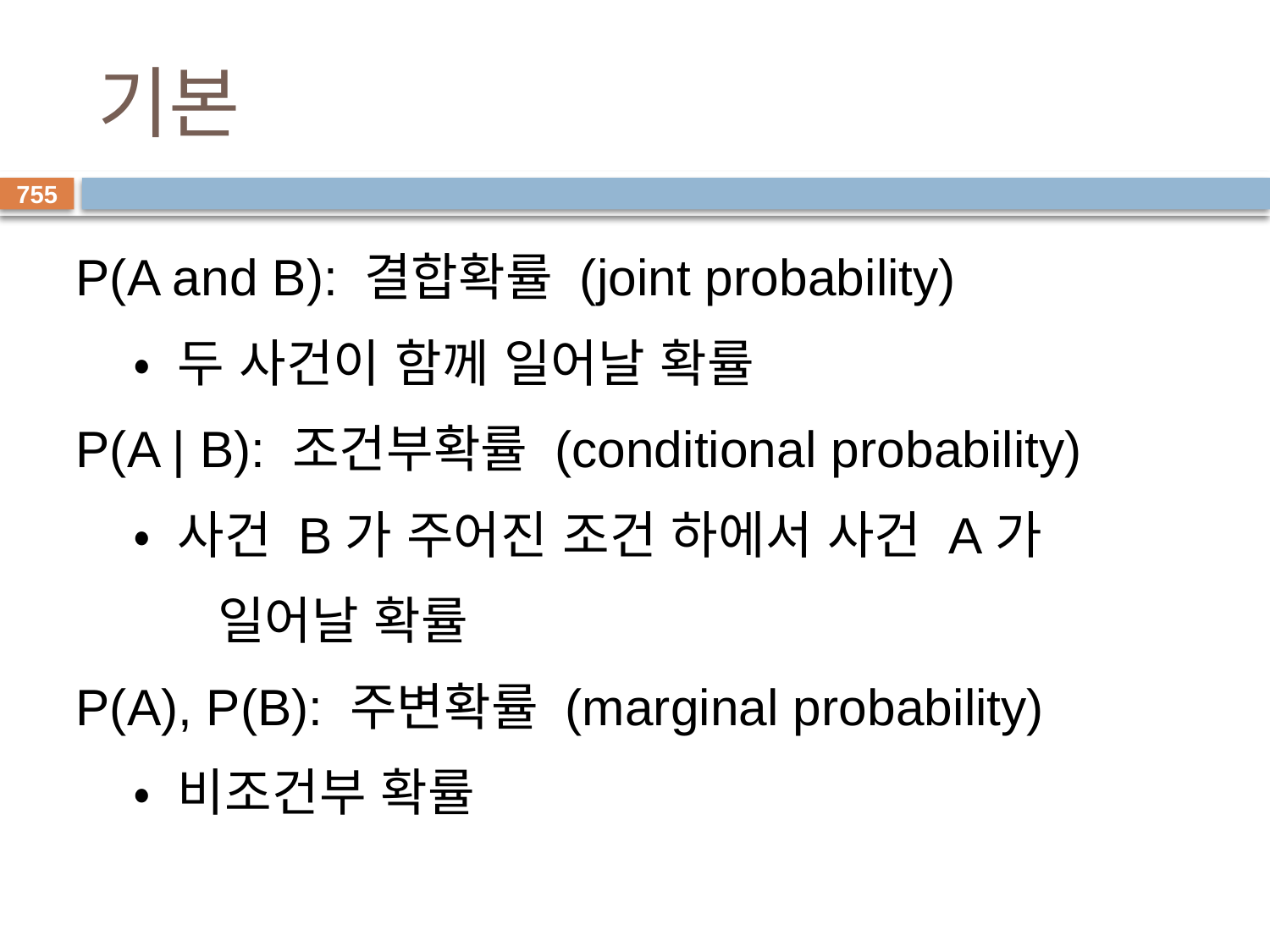

# 기본
755
P(A and B): 결합확률 (joint probability)
    • 두 사건이 함께 일어날 확률
P(A | B): 조건부확률 (conditional probability)
    • 사건 B가 주어진 조건 하에서 사건 A가
         일어날 확률
P(A), P(B): 주변확률 (marginal probability)
    • 비조건부 확률